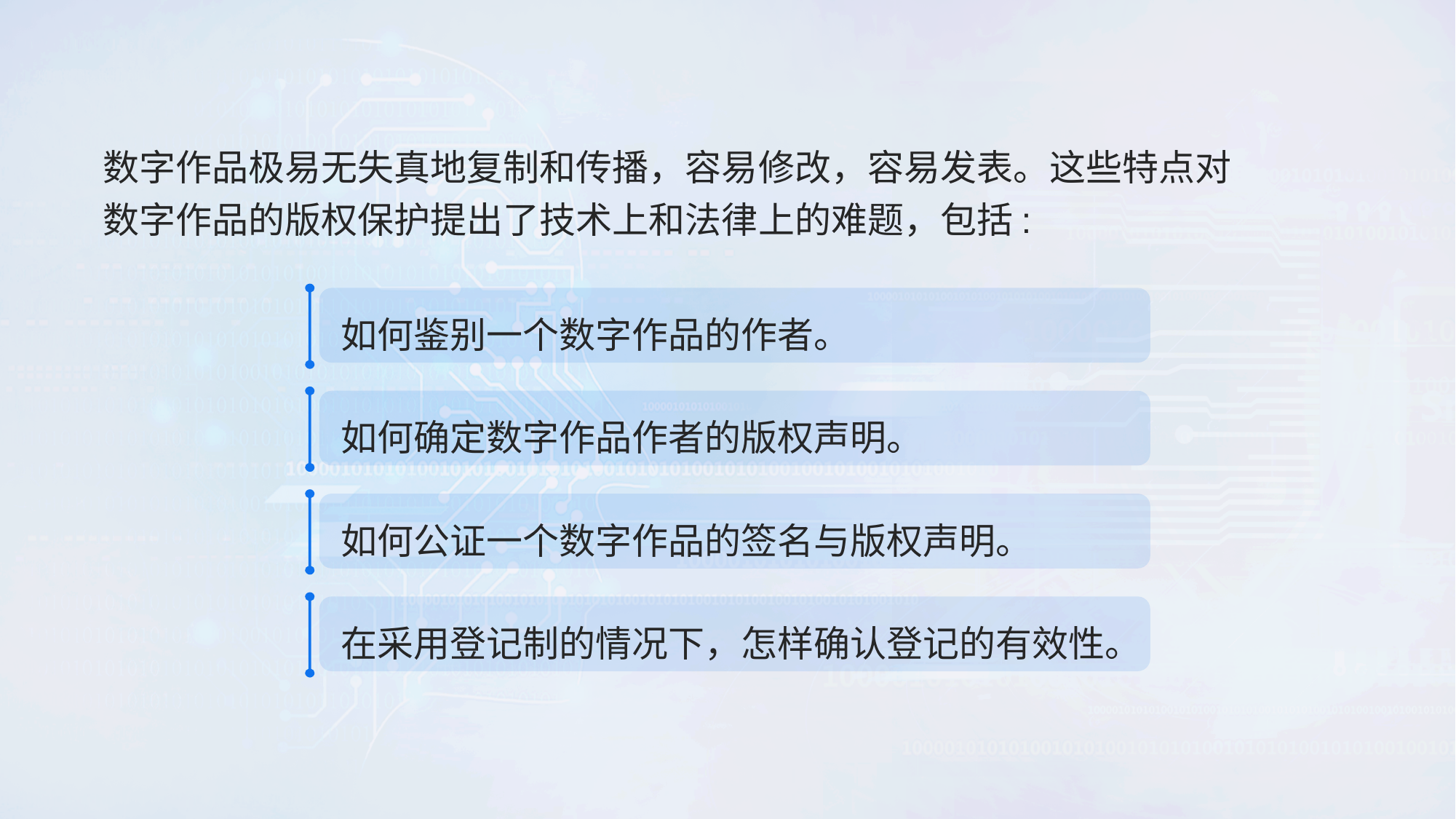

数字作品极易无失真地复制和传播，容易修改，容易发表。这些特点对数字作品的版权保护提出了技术上和法律上的难题，包括:

如何鉴别一个数字作品的作者。

如何确定数字作品作者的版权声明。

如何公证一个数字作品的签名与版权声明。

在采用登记制的情况下，怎样确认登记的有效性。